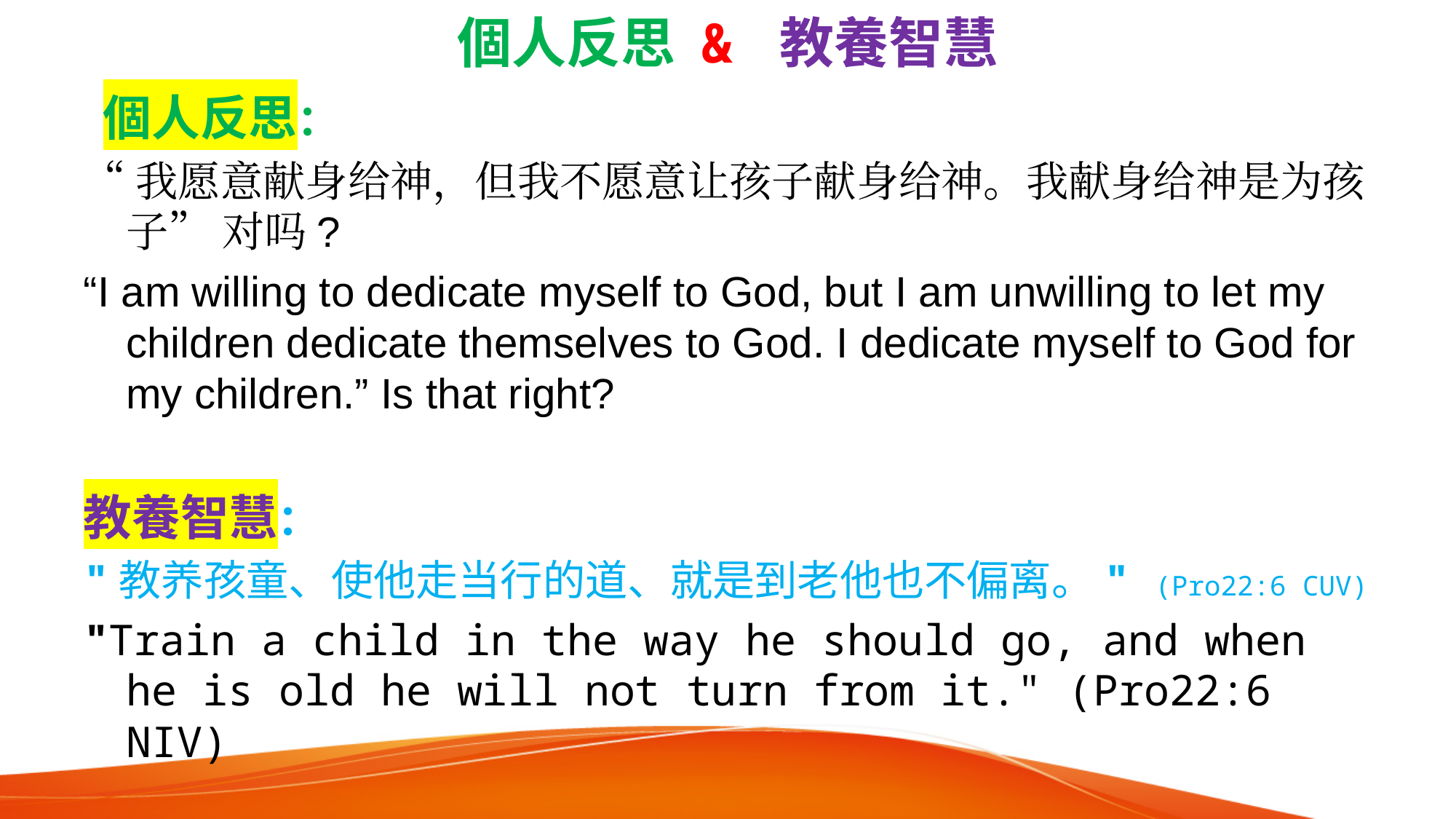

# 個人反思 & 教養智慧
 個人反思：
“我愿意献身给神，但我不愿意让孩子献身给神。我献身给神是为孩子” 对吗?
“I am willing to dedicate myself to God, but I am unwilling to let my children dedicate themselves to God. I dedicate myself to God for my children.” Is that right?

教養智慧：
"教养孩童、使他走当行的道、就是到老他也不偏离。" (Pro22:6 CUV)
"Train a child in the way he should go, and when he is old he will not turn from it." (Pro22:6 NIV)